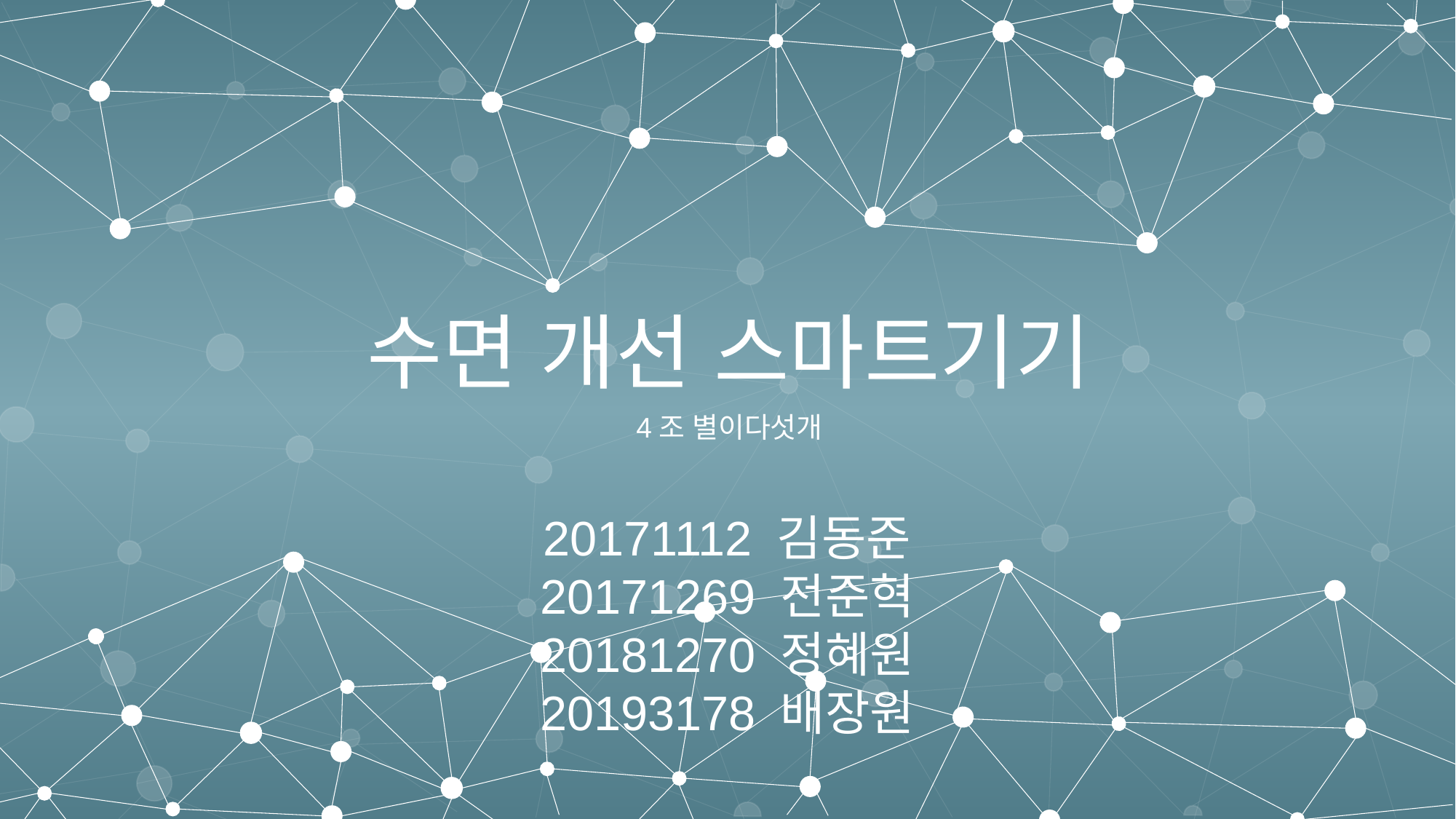

수면 개선 스마트기기
4조 별이다섯개
20171112 김동준
20171269 전준혁
20181270 정혜원
20193178 배장원